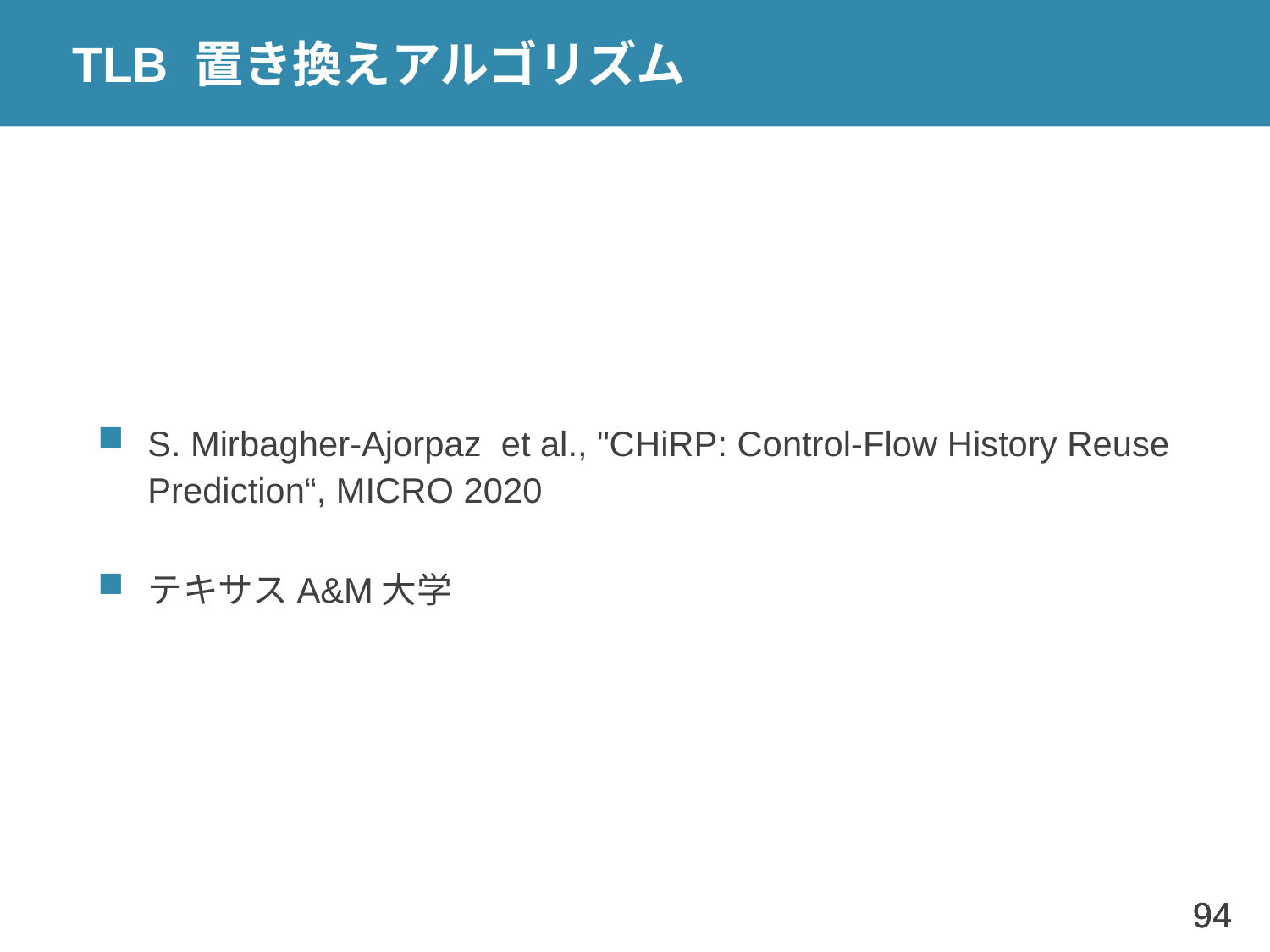

# TLB 置き換えアルゴリズム
S. Mirbagher-Ajorpaz  et al., "CHiRP: Control-Flow History Reuse Prediction“, MICRO 2020
テキサスA&M大学